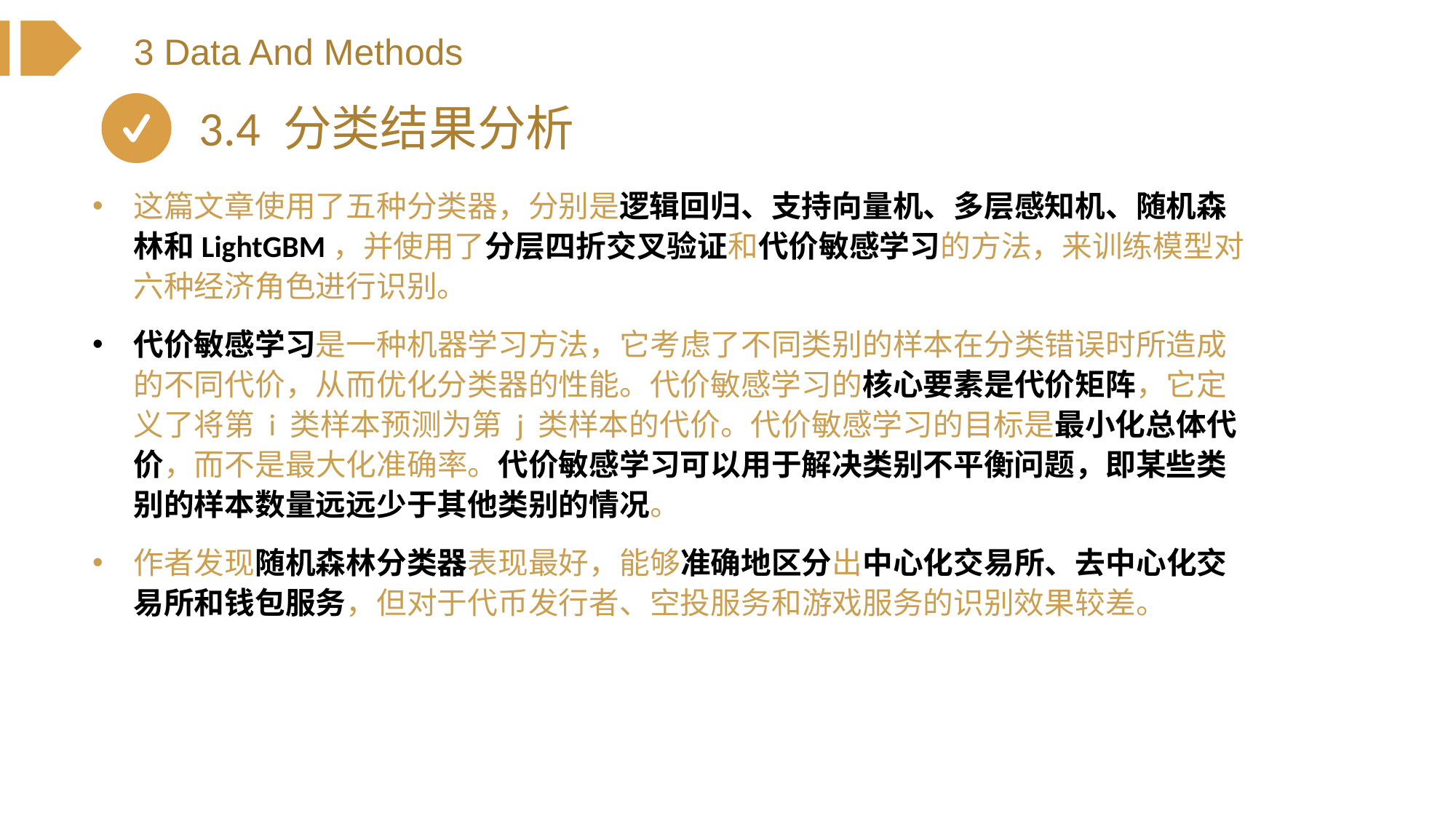

3 Data And Methods
3.4 分类结果分析

这篇文章使用了五种分类器，分别是逻辑回归、支持向量机、多层感知机、随机森林和LightGBM，并使用了分层四折交叉验证和代价敏感学习的方法，来训练模型对六种经济角色进行识别。
代价敏感学习是一种机器学习方法，它考虑了不同类别的样本在分类错误时所造成的不同代价，从而优化分类器的性能。代价敏感学习的核心要素是代价矩阵，它定义了将第 i 类样本预测为第 j 类样本的代价。代价敏感学习的目标是最小化总体代价，而不是最大化准确率。代价敏感学习可以用于解决类别不平衡问题，即某些类别的样本数量远远少于其他类别的情况。
作者发现随机森林分类器表现最好，能够准确地区分出中心化交易所、去中心化交易所和钱包服务，但对于代币发行者、空投服务和游戏服务的识别效果较差。